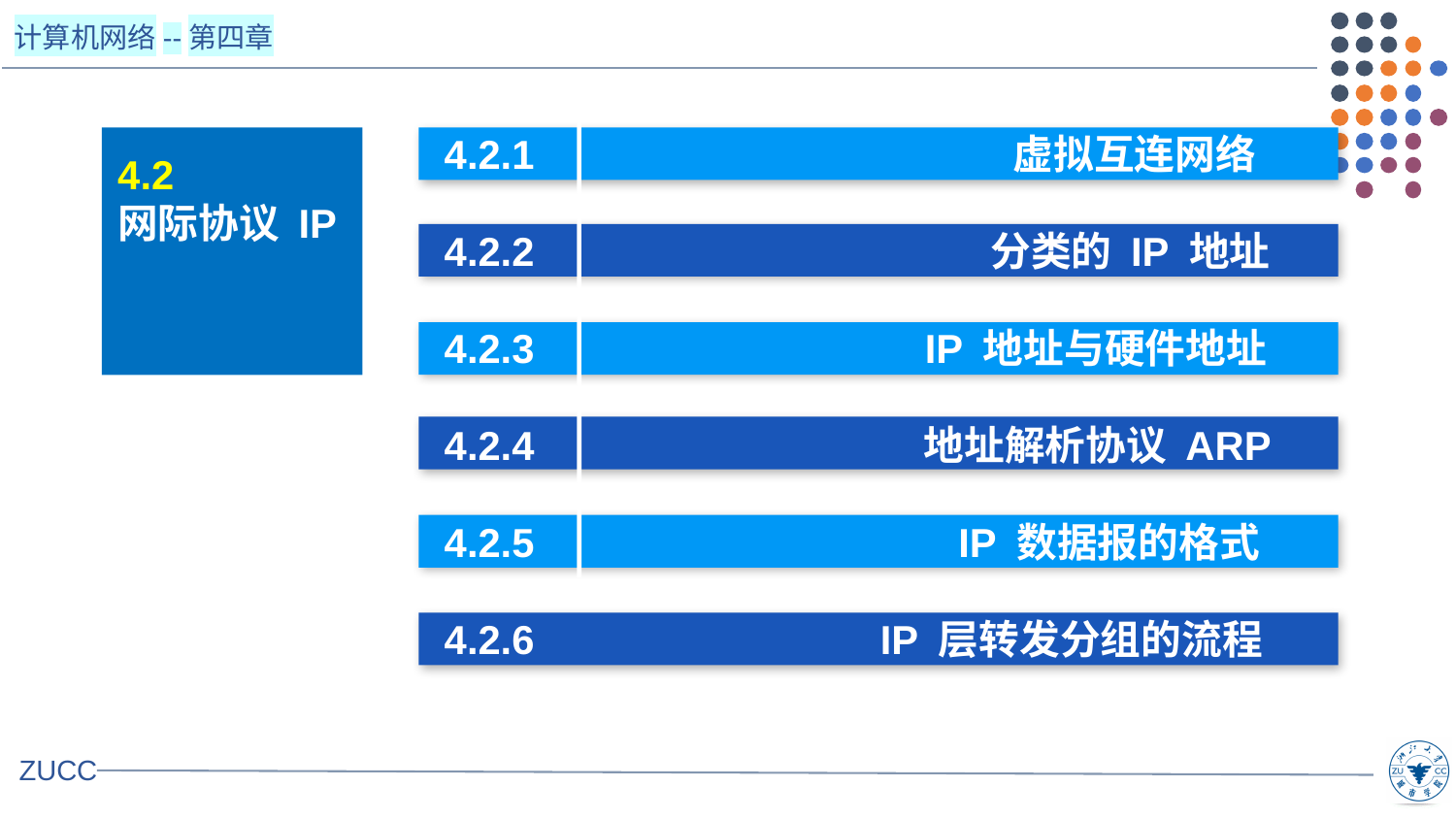

4.2.1                                          虚拟互连网络

4.2.2                                        分类的 IP 地址

4.2.3                                   IP 地址与硬件地址

4.2.4                                  地址解析协议 ARP

4.2.5                                      IP 数据报的格式

4.2.6                               IP 层转发分组的流程

4.2
网际协议 IP